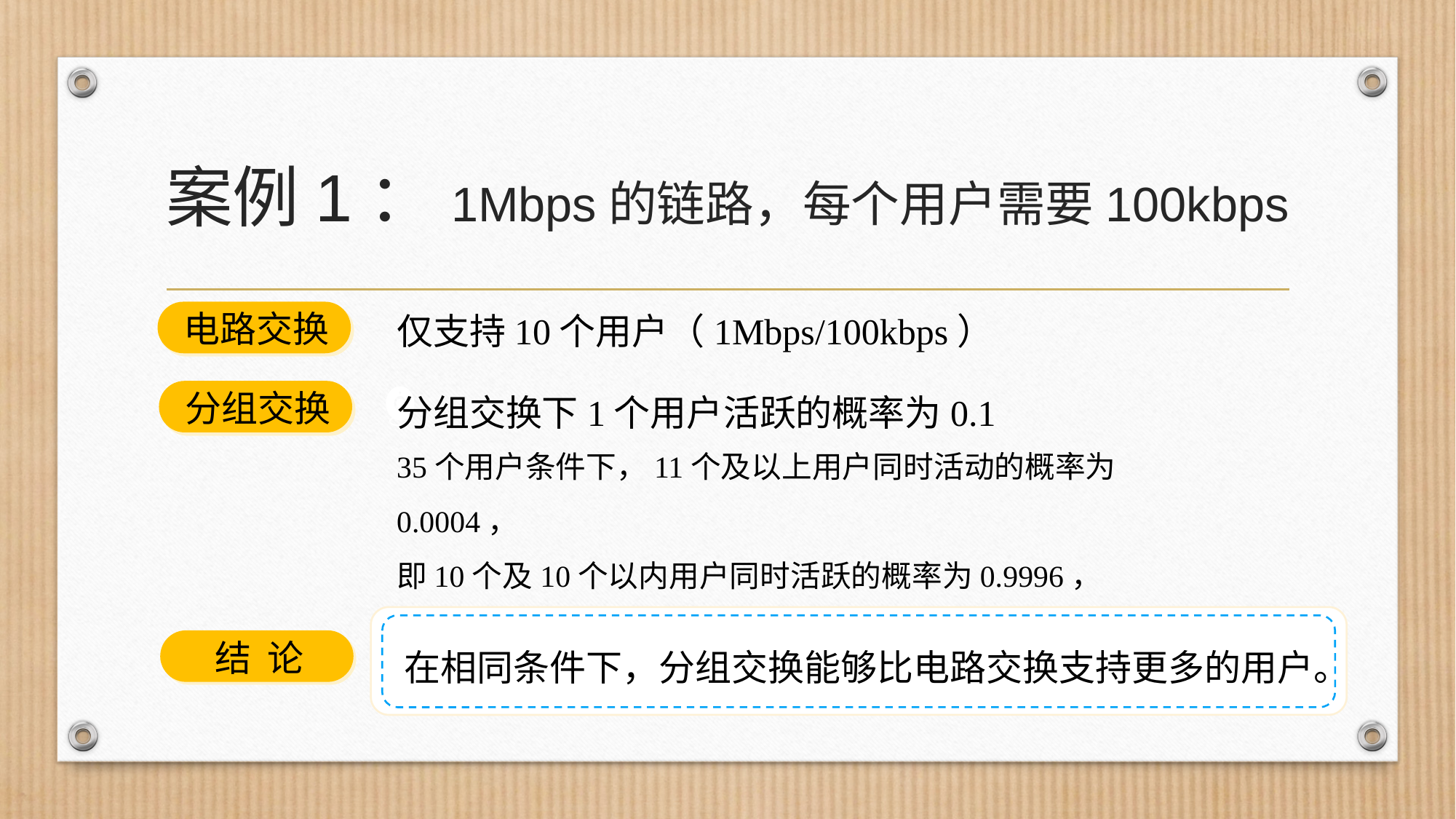

# 案例1：1Mbps的链路，每个用户需要100kbps
仅支持10个用户（1Mbps/100kbps）
电路交换

分组交换

分组交换下1个用户活跃的概率为0.1

35个用户条件下，11个及以上用户同时活动的概率为0.0004，
即10个及10个以内用户同时活跃的概率为0.9996，
基本上与电路交换性能相当

在相同条件下，分组交换能够比电路交换支持更多的用户。
结  论